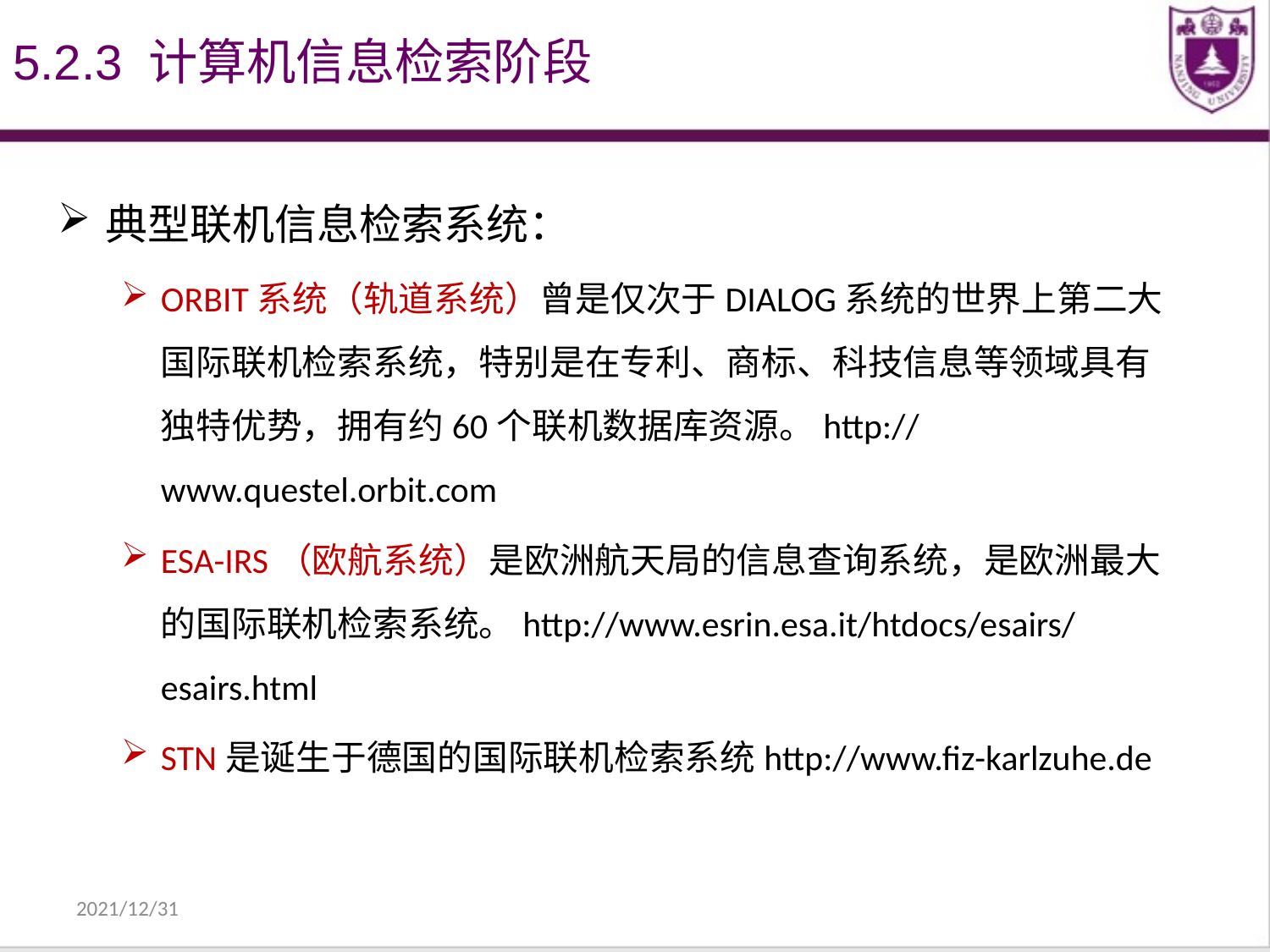

5.2.3 计算机信息检索阶段
典型联机信息检索系统：
ORBIT系统（轨道系统）曾是仅次于DIALOG系统的世界上第二大国际联机检索系统，特别是在专利、商标、科技信息等领域具有独特优势，拥有约60个联机数据库资源。http://www.questel.orbit.com
ESA-IRS（欧航系统）是欧洲航天局的信息查询系统，是欧洲最大的国际联机检索系统。http://www.esrin.esa.it/htdocs/esairs/esairs.html
STN是诞生于德国的国际联机检索系统http://www.fiz-karlzuhe.de
2021/12/31